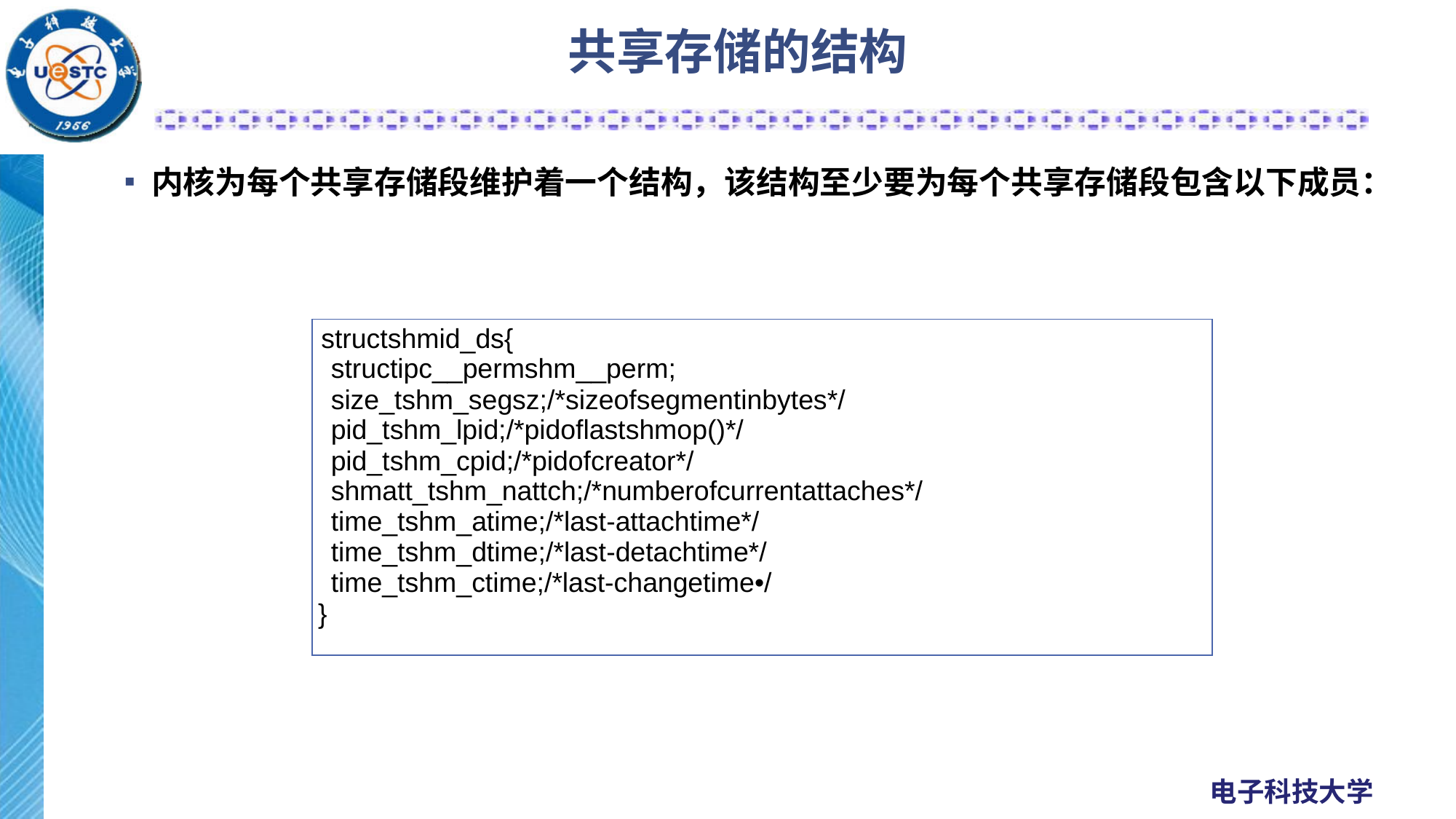

# 共享存储的结构
内核为每个共享存储段维护着一个结构，该结构至少要为每个共享存储段包含以下成员：

| structshmid\_ds{ structipc\_\_permshm\_\_perm; size\_tshm\_segsz;/\*sizeofsegmentinbytes\*/ pid\_tshm\_lpid;/\*pidoflastshmop()\*/ pid\_tshm\_cpid;/\*pidofcreator\*/ shmatt\_tshm\_nattch;/\*numberofcurrentattaches\*/ time\_tshm\_atime;/\*last-attachtime\*/ time\_tshm\_dtime;/\*last-detachtime\*/ time\_tshm\_ctime;/\*last-changetime•/ } |
| --- |